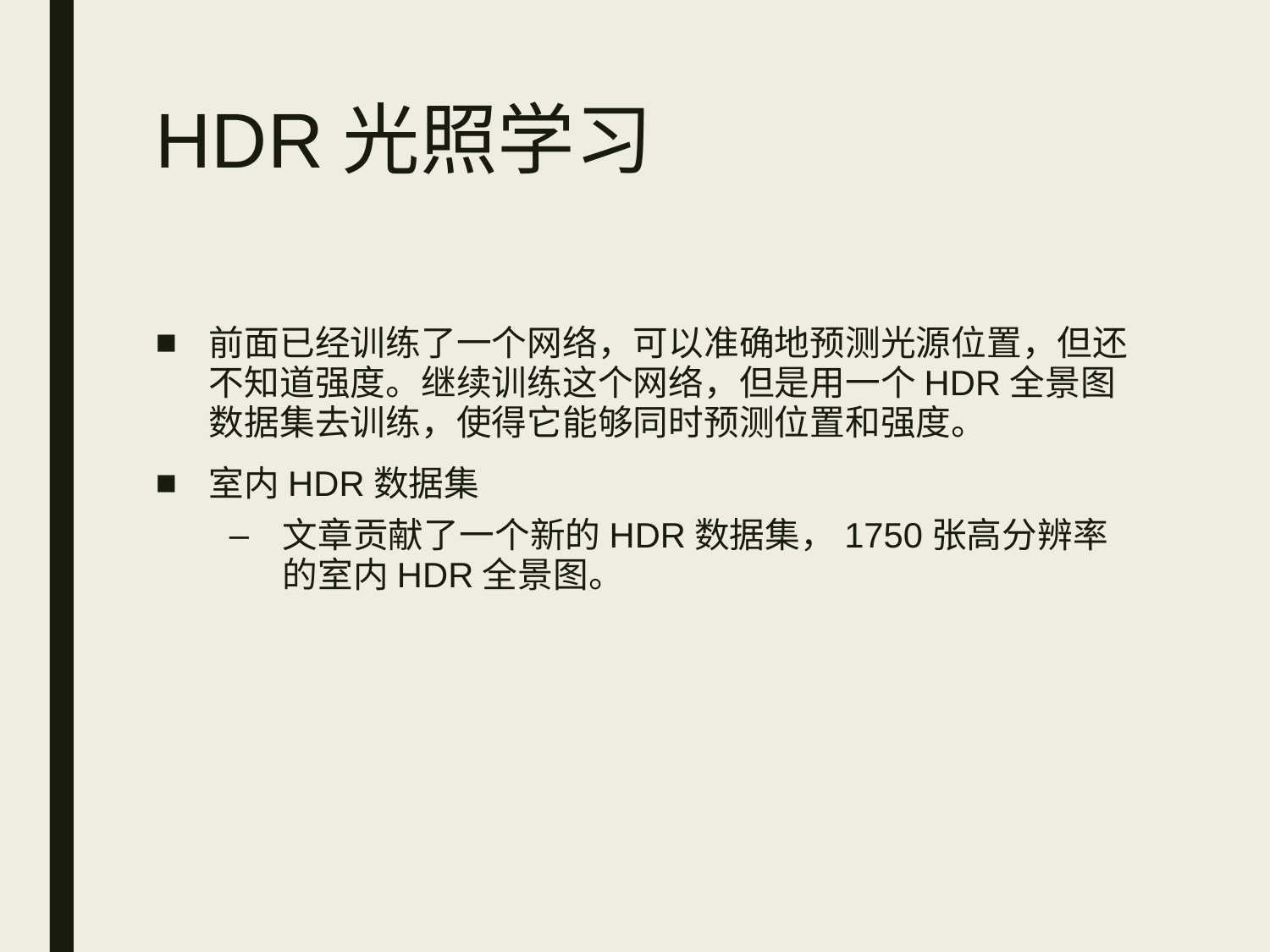

# HDR光照学习
前面已经训练了一个网络，可以准确地预测光源位置，但还不知道强度。继续训练这个网络，但是用一个HDR全景图数据集去训练，使得它能够同时预测位置和强度。
室内HDR数据集
文章贡献了一个新的HDR数据集，1750张高分辨率的室内HDR全景图。